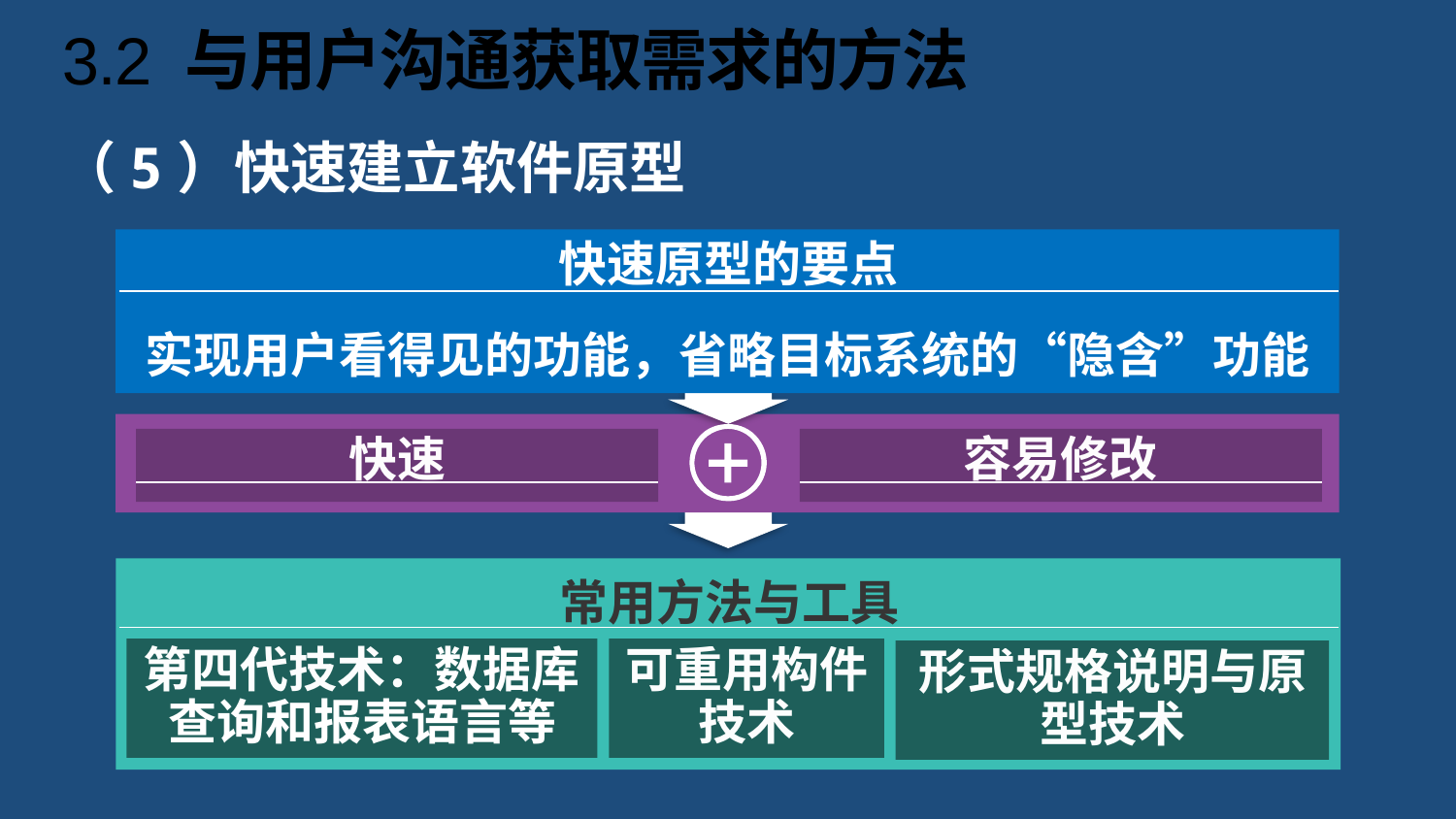

# 3.2 与用户沟通获取需求的方法
（5）快速建立软件原型
实现用户看得见的功能，省略目标系统的“隐含”功能
快速原型的要点

容易修改
快速

常用方法与工具
第四代技术：数据库查询和报表语言等
可重用构件技术
形式规格说明与原型技术